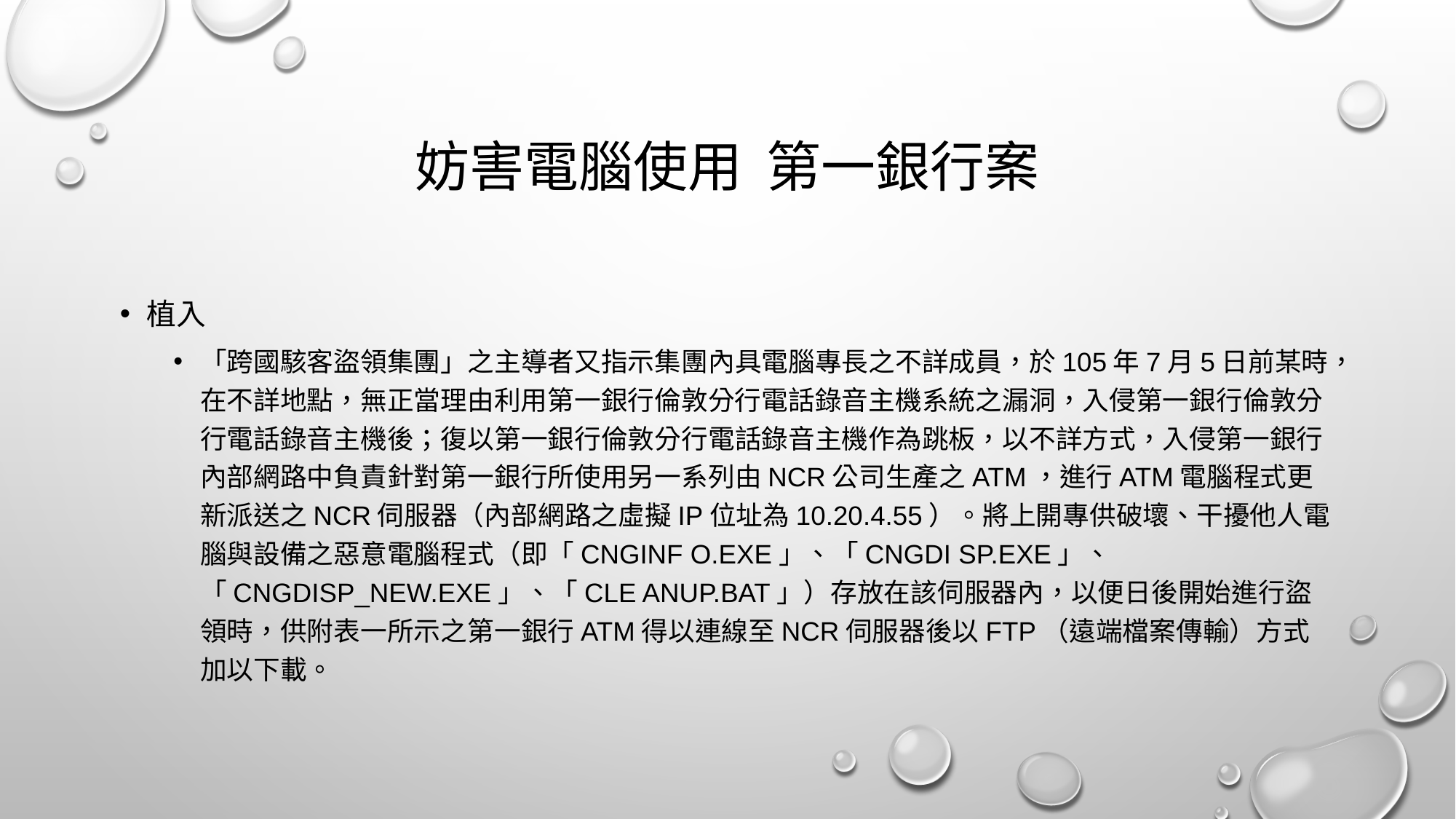

# 妨害電腦使用  第一銀行案
植入
「跨國駭客盜領集團」之主導者又指示集團內具電腦專長之不詳成員，於105年7月5日前某時，在不詳地點，無正當理由利用第一銀行倫敦分行電話錄音主機系統之漏洞，入侵第一銀行倫敦分行電話錄音主機後；復以第一銀行倫敦分行電話錄音主機作為跳板，以不詳方式，入侵第一銀行內部網路中負責針對第一銀行所使用另一系列由NCR公司生產之ATM，進行ATM電腦程式更新派送之NCR伺服器（內部網路之虛擬IP位址為10.20.4.55）。將上開專供破壞、干擾他人電腦與設備之惡意電腦程式（即「cnginf o.exe」、「cngdi sp.exe」、「cngdisp_new.exe」、「cle anup.bat」）存放在該伺服器內，以便日後開始進行盜領時，供附表一所示之第一銀行ATM得以連線至NCR伺服器後以FTP（遠端檔案傳輸）方式加以下載。